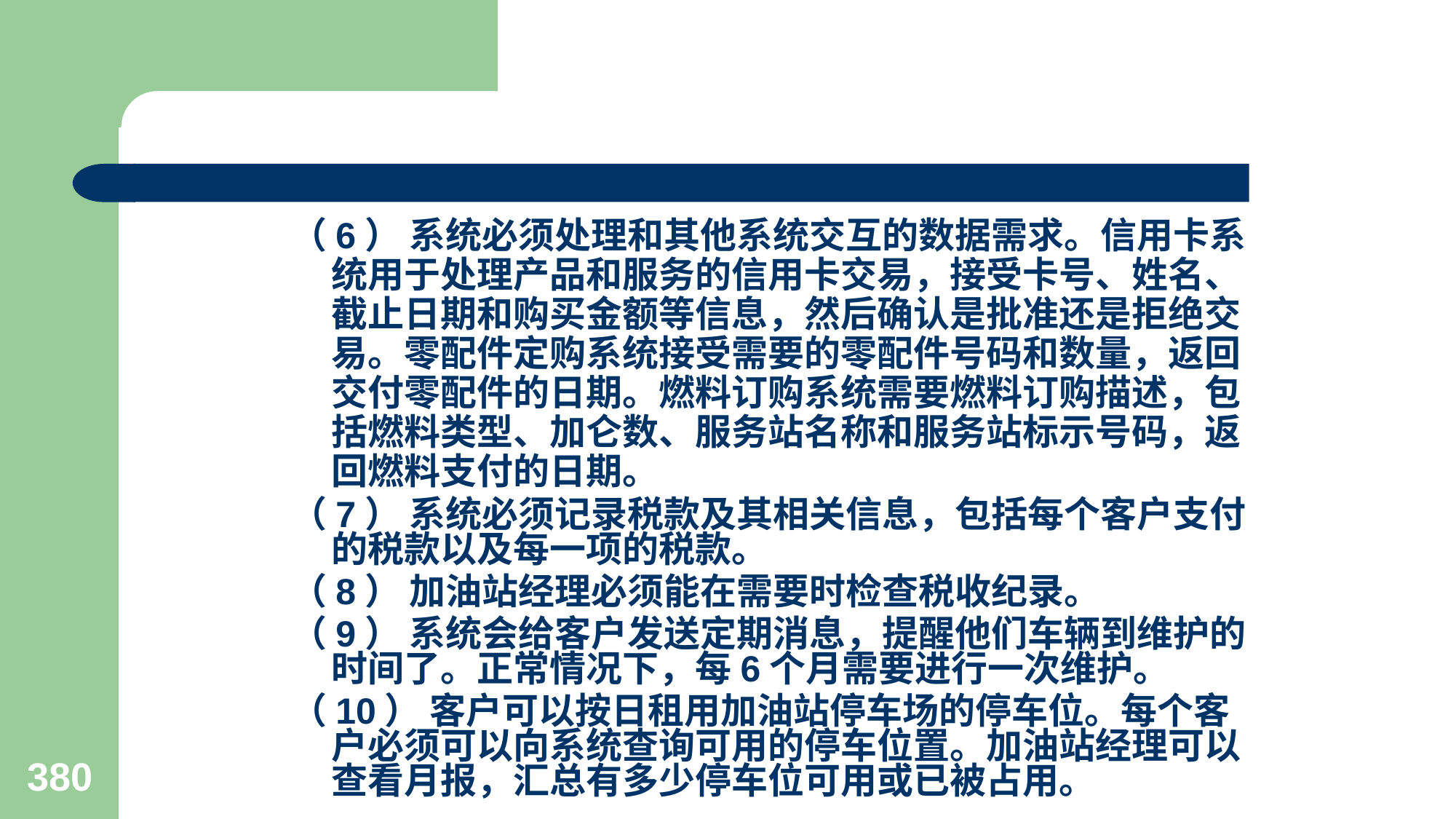

#
（6） 系统必须处理和其他系统交互的数据需求。信用卡系统用于处理产品和服务的信用卡交易，接受卡号、姓名、截止日期和购买金额等信息，然后确认是批准还是拒绝交易。零配件定购系统接受需要的零配件号码和数量，返回交付零配件的日期。燃料订购系统需要燃料订购描述，包括燃料类型、加仑数、服务站名称和服务站标示号码，返回燃料支付的日期。
（7） 系统必须记录税款及其相关信息，包括每个客户支付的税款以及每一项的税款。
（8） 加油站经理必须能在需要时检查税收纪录。
（9） 系统会给客户发送定期消息，提醒他们车辆到维护的时间了。正常情况下，每6个月需要进行一次维护。
（10） 客户可以按日租用加油站停车场的停车位。每个客户必须可以向系统查询可用的停车位置。加油站经理可以查看月报，汇总有多少停车位可用或已被占用。
380